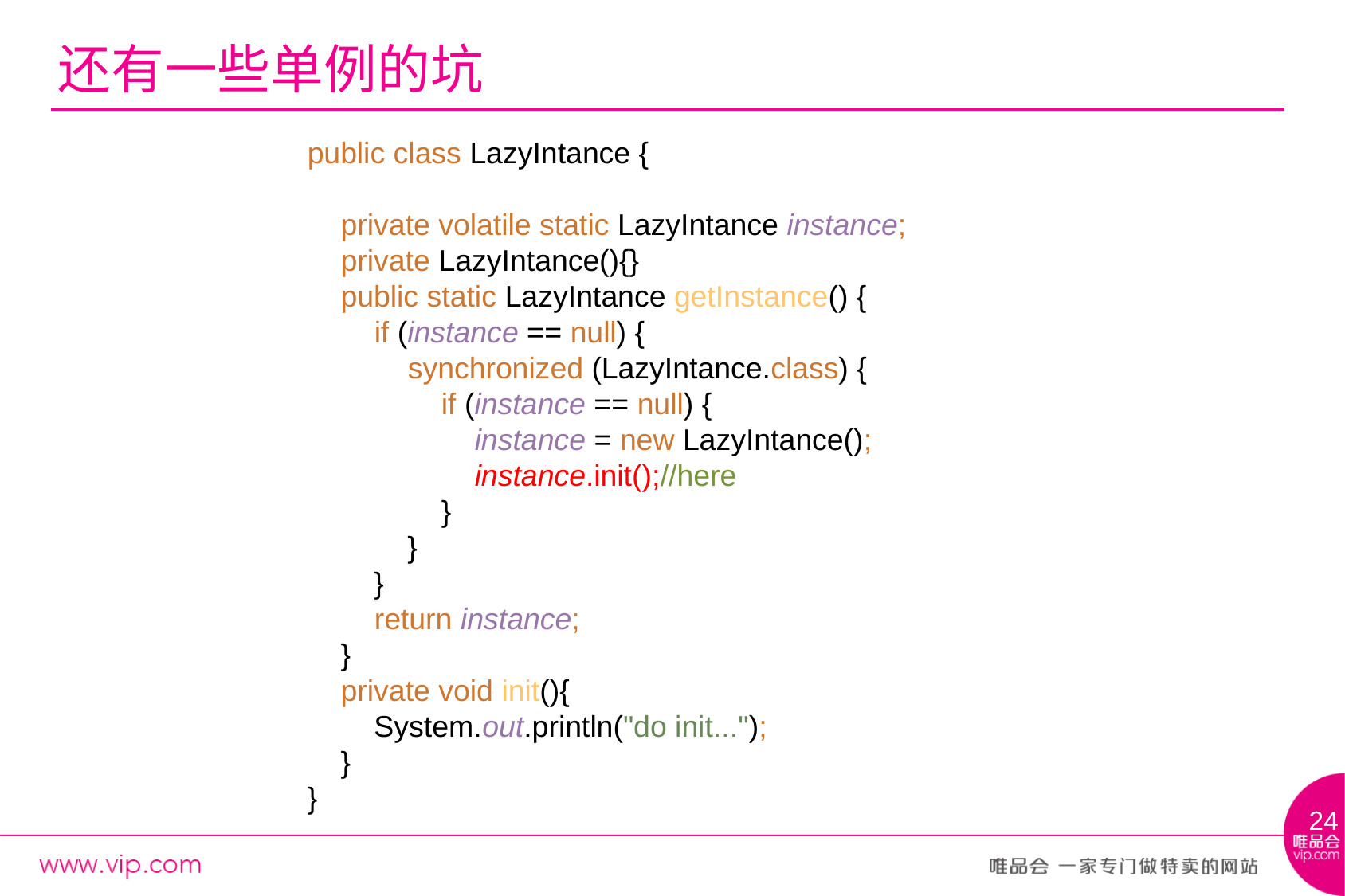

# 还有一些单例的坑
public class LazyIntance {
    private volatile static LazyIntance instance;
    private LazyIntance(){}
    public static LazyIntance getInstance() {
        if (instance == null) {
            synchronized (LazyIntance.class) {
                if (instance == null) {
                    instance = new LazyIntance();
                    instance.init();//here
                }
            }
        }
        return instance;
    }
    private void init(){
        System.out.println("do init...");
    }
}